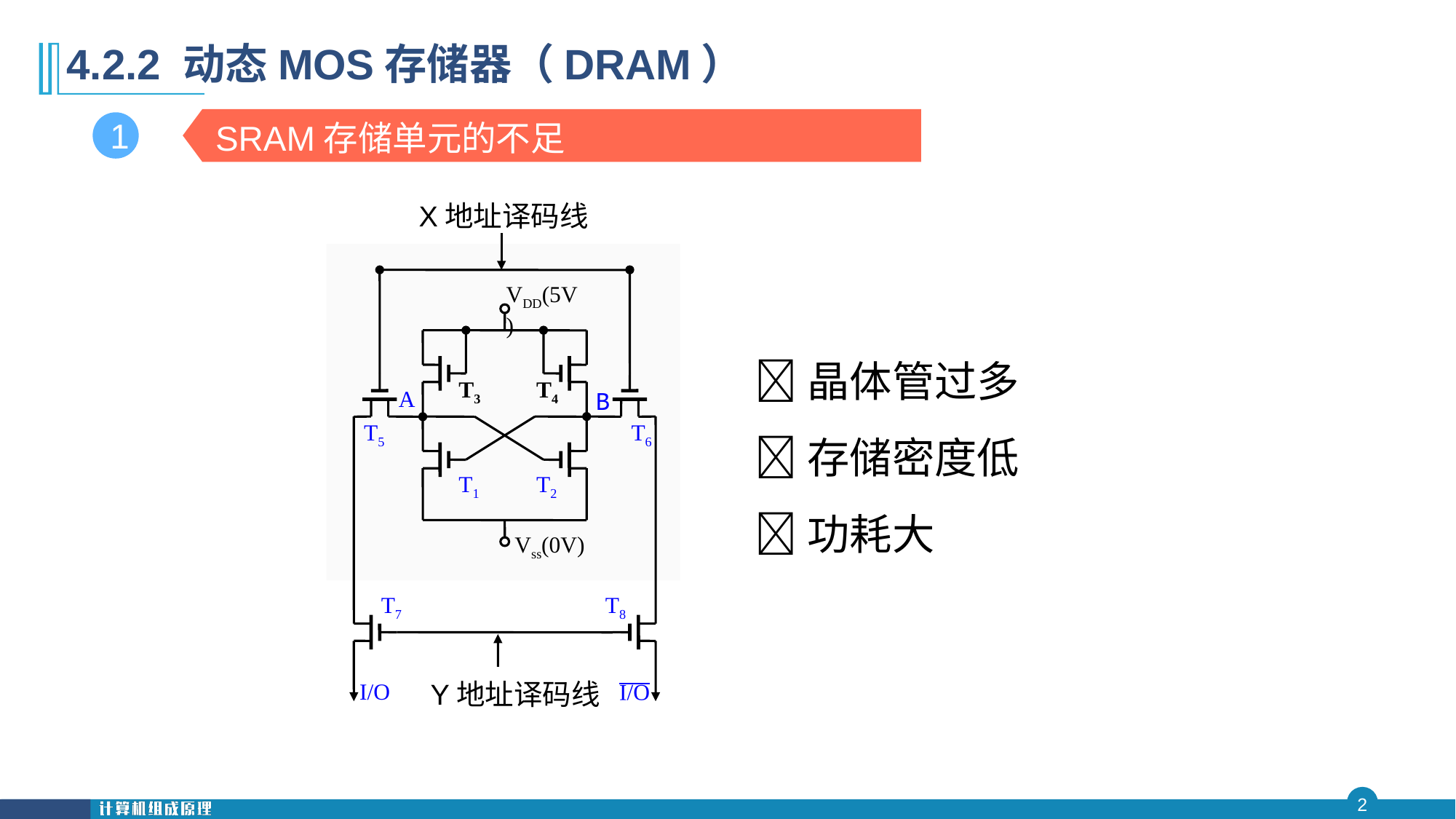

第四 章
# 4.2.2 动态MOS存储器（DRAM）

SRAM存储单元的不足
1
X地址译码线

VDD(5V)

•晶体管过多
•存储密度低
•功耗大

T3
T4

T5
T6
T7
T8

A
B

T1
T2

Vss(0V)

Y地址译码线
I/O
O/I